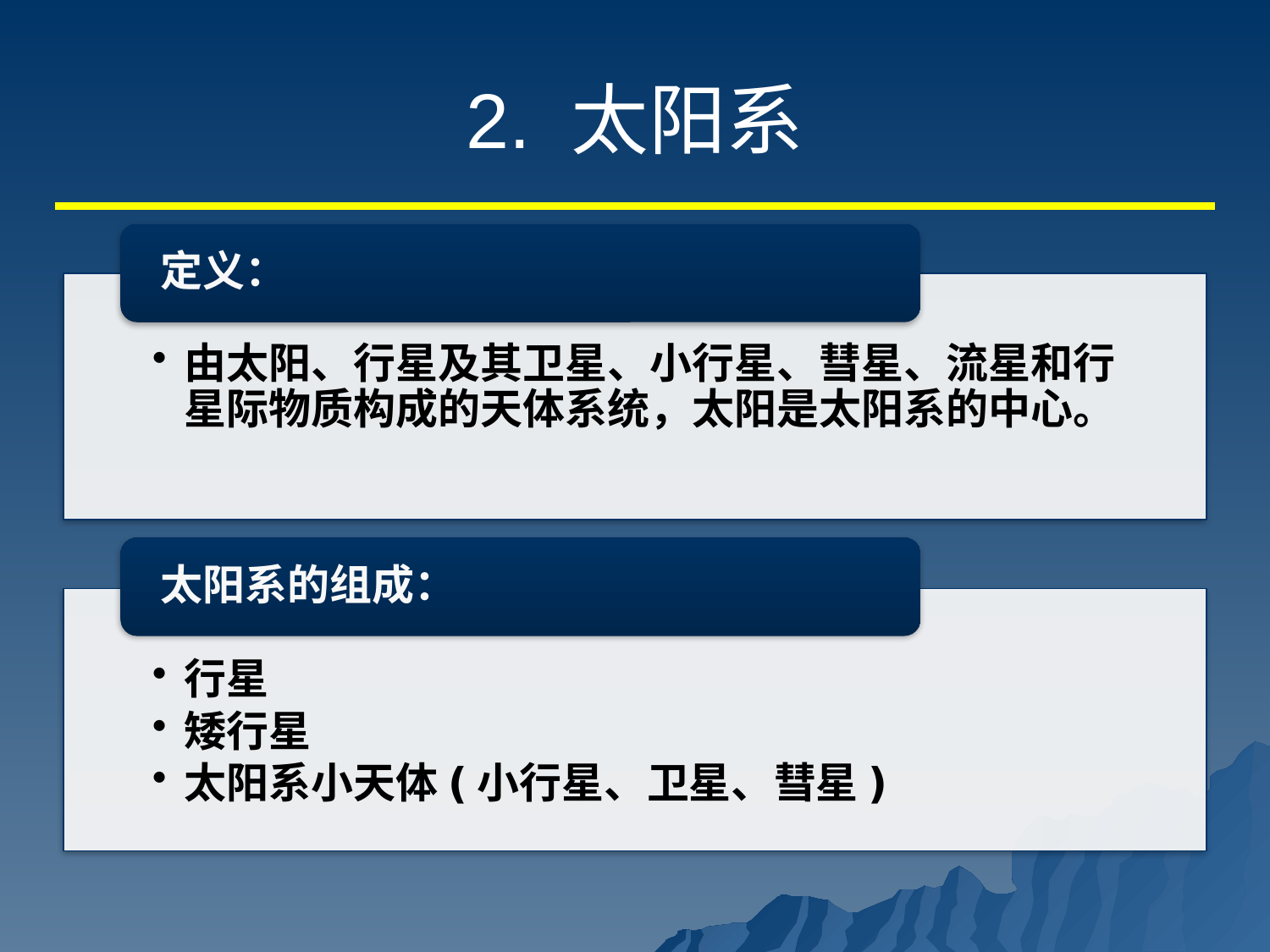

# 2. 太阳系
由太阳、行星及其卫星、小行星、彗星、流星和行星际物质构成的天体系统，太阳是太阳系的中心。
定义：
行星
矮行星
太阳系小天体(小行星、卫星、彗星)
太阳系的组成：